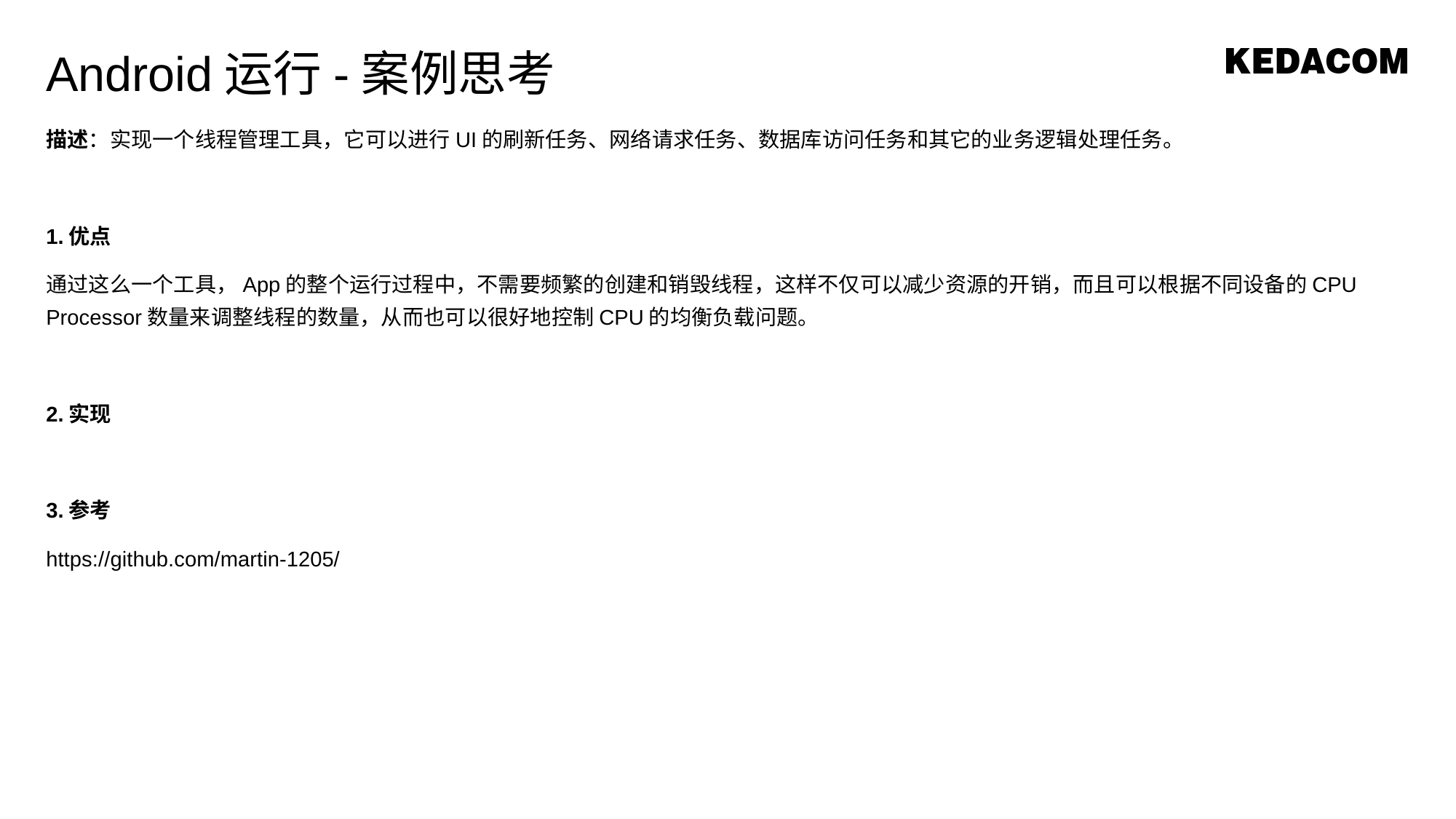

Android运行-案例思考
描述：实现一个线程管理工具，它可以进行UI的刷新任务、网络请求任务、数据库访问任务和其它的业务逻辑处理任务。

1.优点
通过这么一个工具，App的整个运行过程中，不需要频繁的创建和销毁线程，这样不仅可以减少资源的开销，而且可以根据不同设备的CPU Processor数量来调整线程的数量，从而也可以很好地控制CPU的均衡负载问题。

2.实现

3.参考
https://github.com/martin-1205/